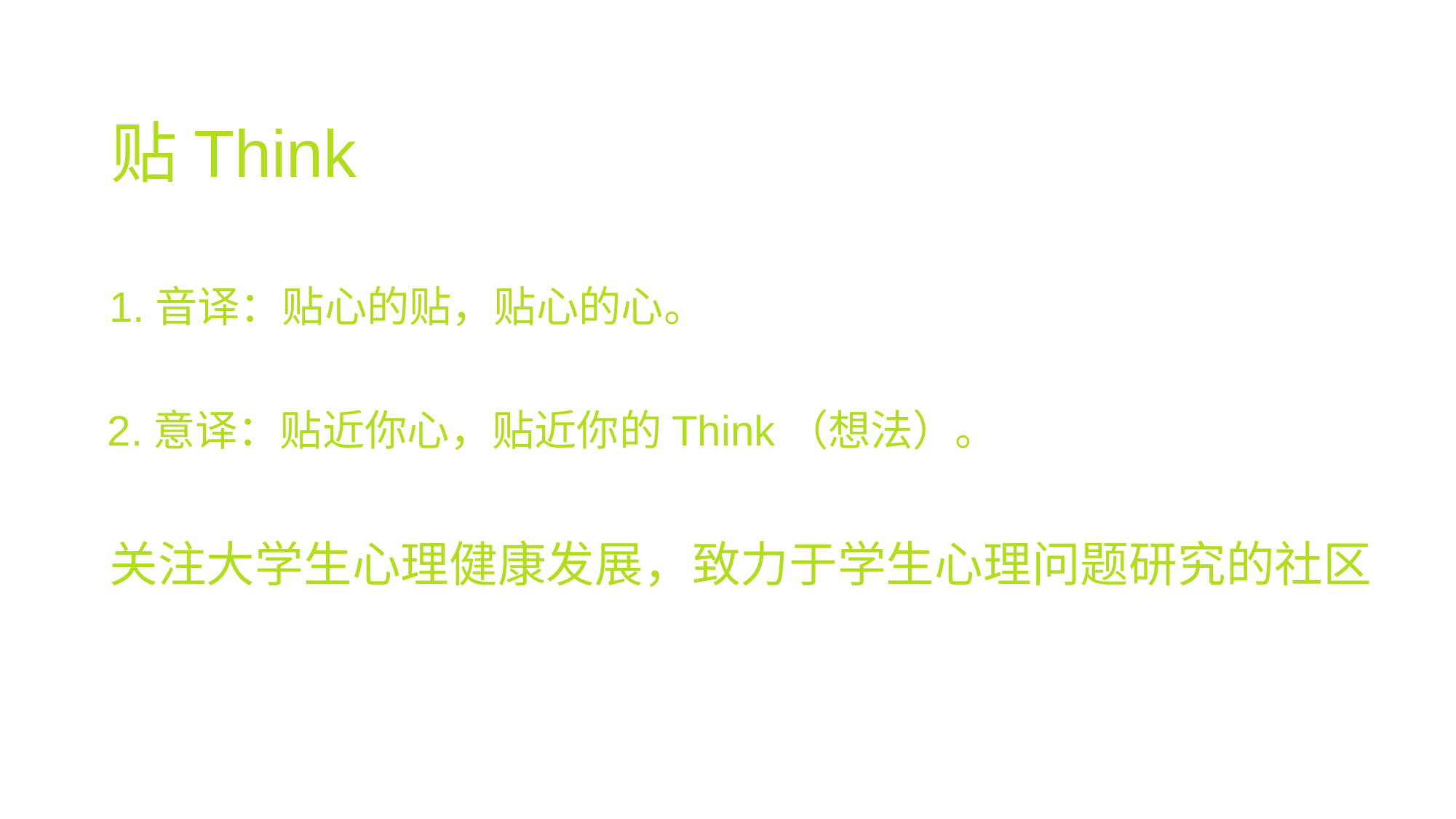

# 贴Think
1.音译：贴心的贴，贴心的心。

2.意译：贴近你心，贴近你的Think（想法）。

关注大学生心理健康发展，致力于学生心理问题研究的社区